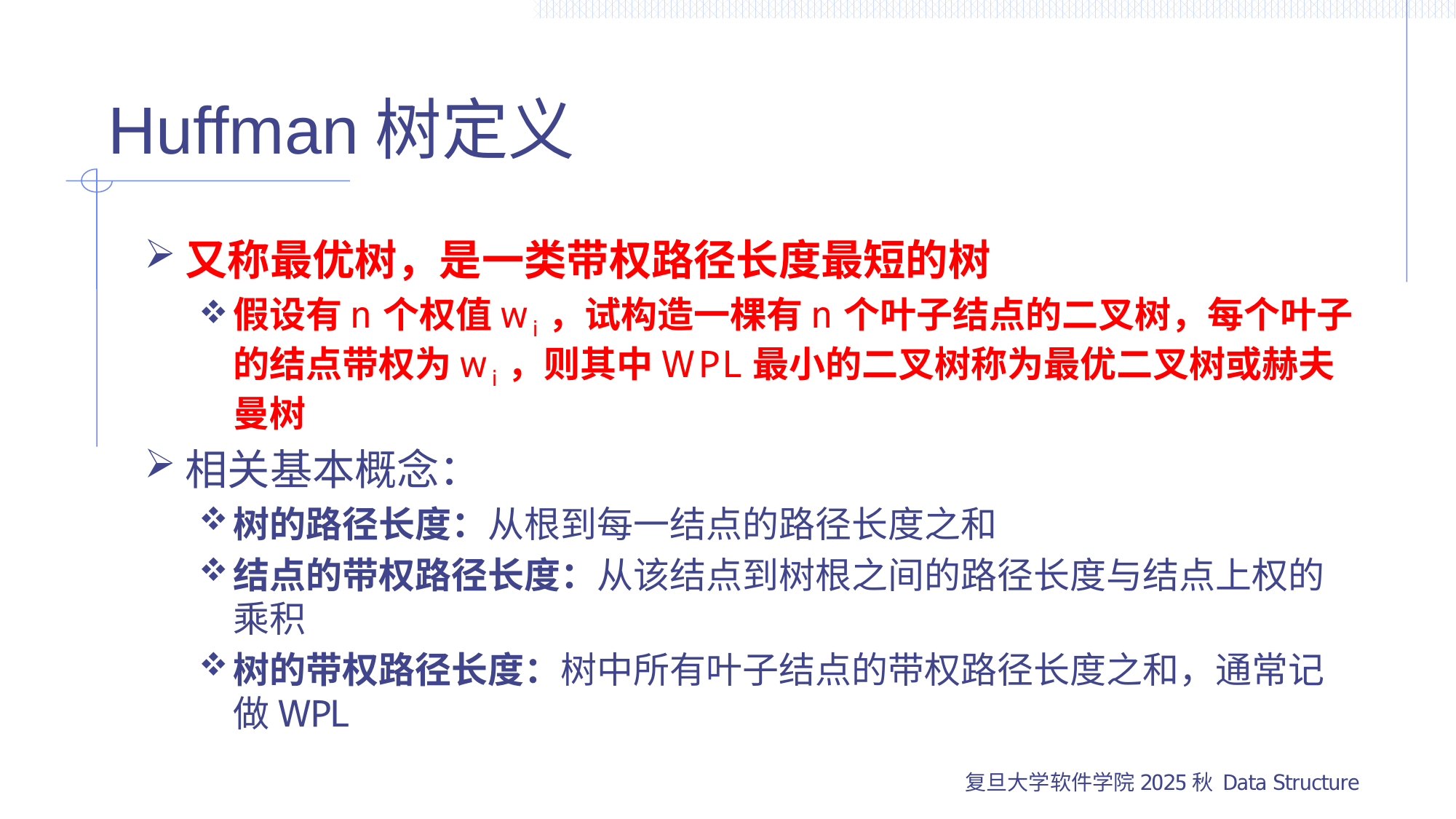

# Huffman树定义
又称最优树，是一类带权路径长度最短的树
假设有n个权值wi，试构造一棵有n个叶子结点的二叉树，每个叶子的结点带权为wi，则其中WPL最小的二叉树称为最优二叉树或赫夫曼树
相关基本概念：
树的路径长度：从根到每一结点的路径长度之和
结点的带权路径长度：从该结点到树根之间的路径长度与结点上权的乘积
树的带权路径长度：树中所有叶子结点的带权路径长度之和，通常记做WPL